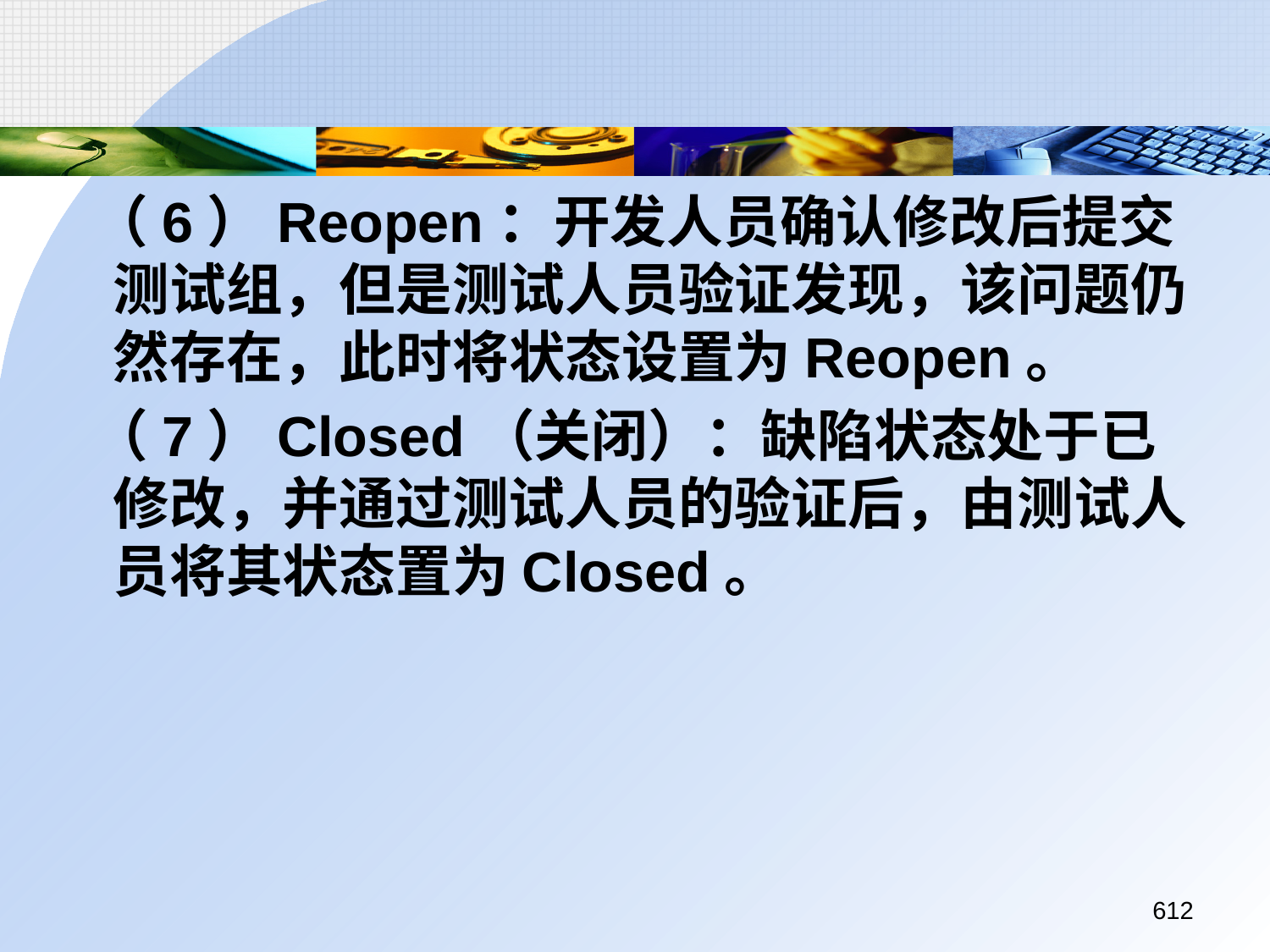

（6）Reopen：开发人员确认修改后提交测试组，但是测试人员验证发现，该问题仍然存在，此时将状态设置为Reopen。
 （7）Closed（关闭）：缺陷状态处于已修改，并通过测试人员的验证后，由测试人员将其状态置为Closed。

612